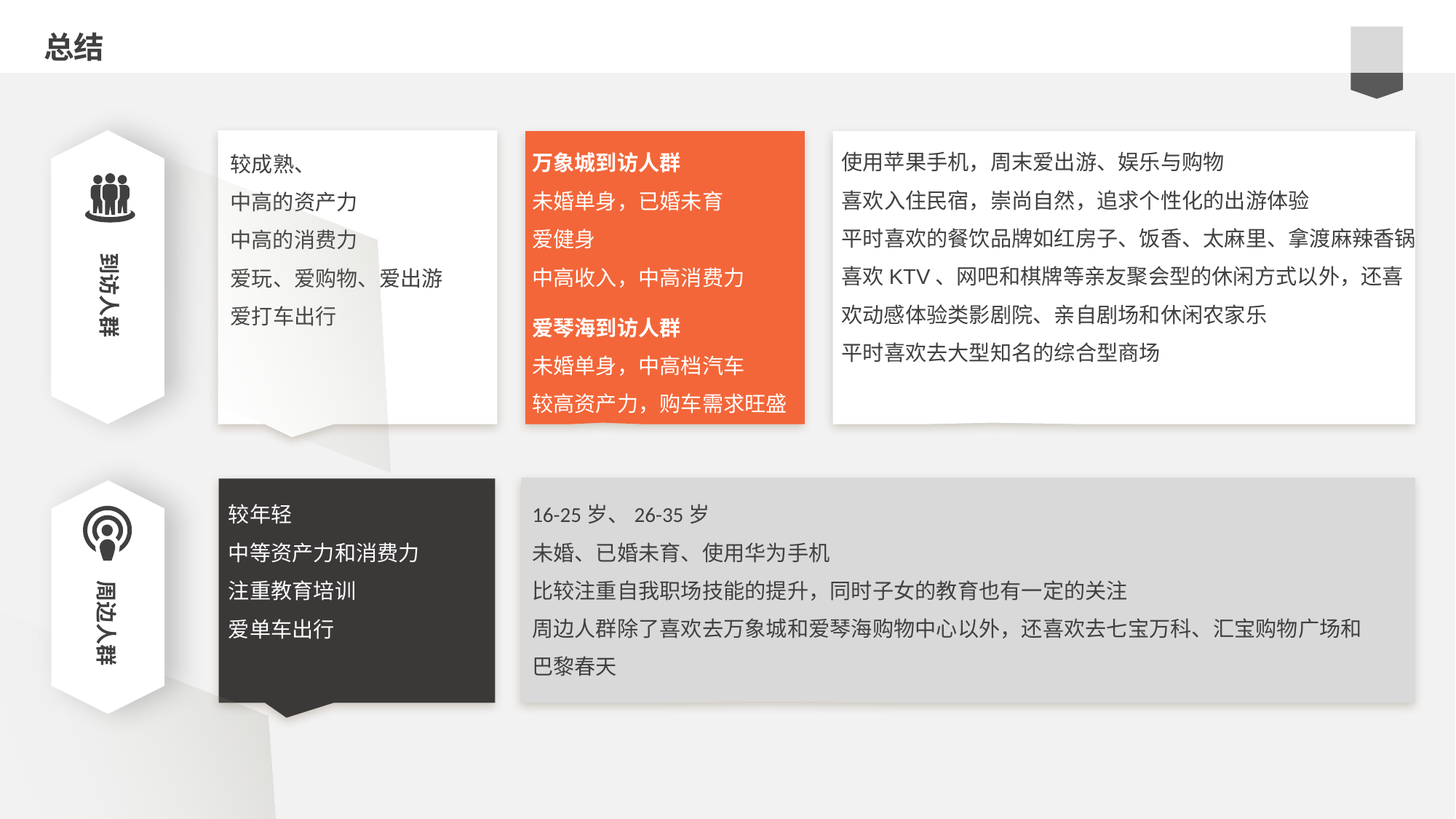

总结
158

到访人群
使用苹果手机，周末爱出游、娱乐与购物
喜欢入住民宿，崇尚自然，追求个性化的出游体验
平时喜欢的餐饮品牌如红房子、饭香、太麻里、拿渡麻辣香锅
喜欢KTV、网吧和棋牌等亲友聚会型的休闲方式以外，还喜欢动感体验类影剧院、亲自剧场和休闲农家乐
平时喜欢去大型知名的综合型商场

万象城到访人群
未婚单身，已婚未育
爱健身
中高收入，中高消费力
较成熟、
中高的资产力
中高的消费力
爱玩、爱购物、爱出游
爱打车出行

e7d195523061f1c0b9c437df2358c0cda14f5041a22fabbfBE2BE37675DC7AB669ED1A17F222BC996230C869F9A73B775AB9A6F73BCC744AF1BB55A31F7D215610F6B48D481C98CFAE215B20EECA2E6E0A7FA5F51308CB52DBDDBC704BB1B1B15B9E8404F8B10E983444B66EA388C6170E35B82D1C09D0AA1358145966557C00F2090DB9C29BE49B
爱琴海到访人群
未婚单身，中高档汽车
较高资产力，购车需求旺盛

周边人群
较年轻
中等资产力和消费力
注重教育培训
爱单车出行
16-25岁、26-35岁
未婚、已婚未育、使用华为手机
比较注重自我职场技能的提升，同时子女的教育也有一定的关注
周边人群除了喜欢去万象城和爱琴海购物中心以外，还喜欢去七宝万科、汇宝购物广场和巴黎春天